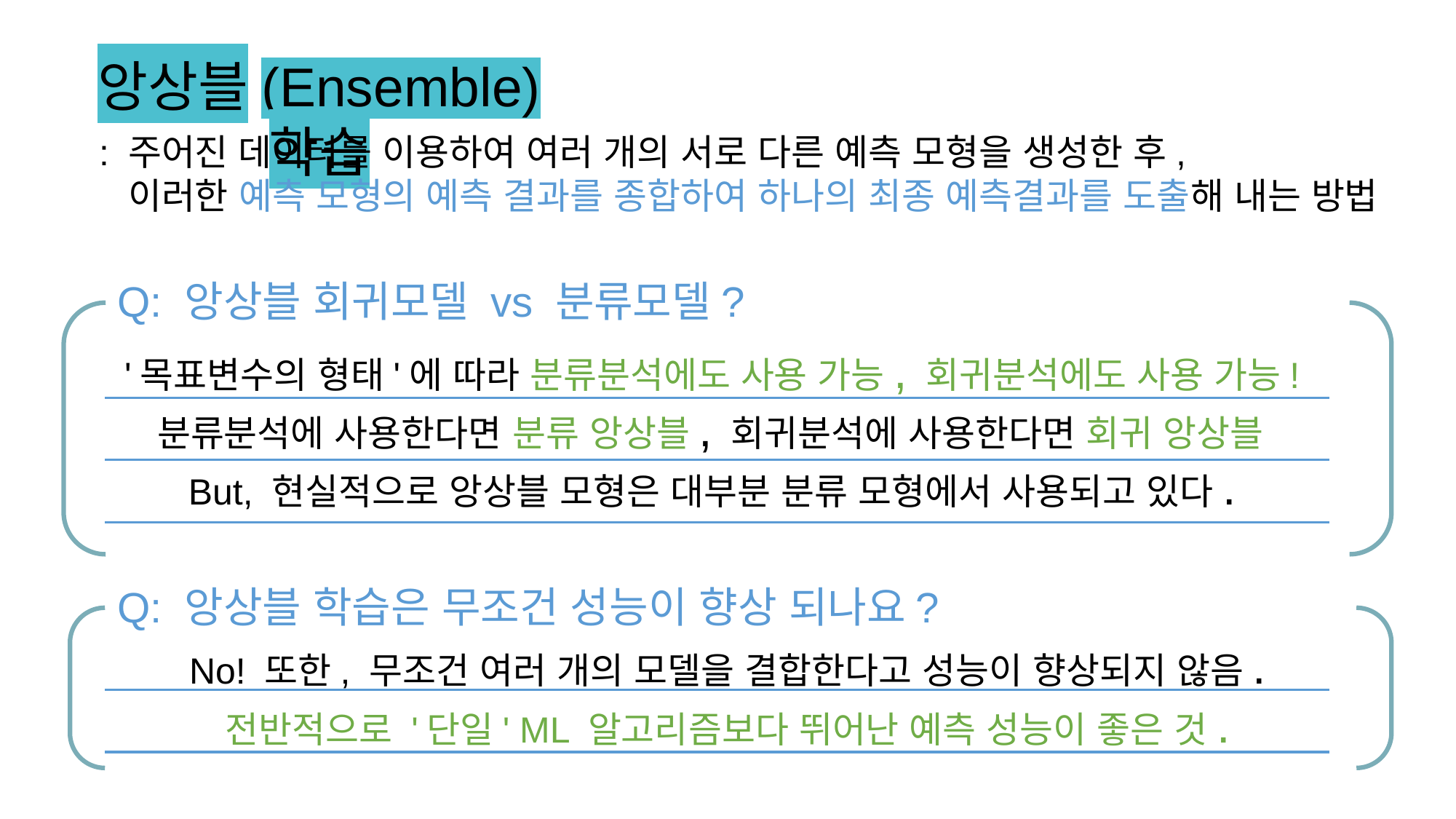

앙상블(Ensemble) 학습
: 주어진 데이터를 이용하여 여러 개의 서로 다른 예측 모형을 생성한 후,
  이러한 예측 모형의 예측 결과를 종합하여 하나의 최종 예측결과를 도출해 내는 방법
Q: 앙상블 회귀모델 vs 분류모델?

'목표변수의 형태'에 따라 분류분석에도 사용 가능, 회귀분석에도 사용 가능!
분류분석에 사용한다면 분류 앙상블, 회귀분석에 사용한다면 회귀 앙상블
But, 현실적으로 앙상블 모형은 대부분 분류 모형에서 사용되고 있다.
Q: 앙상블 학습은 무조건 성능이 향상 되나요?

No! 또한, 무조건 여러 개의 모델을 결합한다고 성능이 향상되지 않음.
전반적으로 '단일' ML 알고리즘보다 뛰어난 예측 성능이 좋은 것.